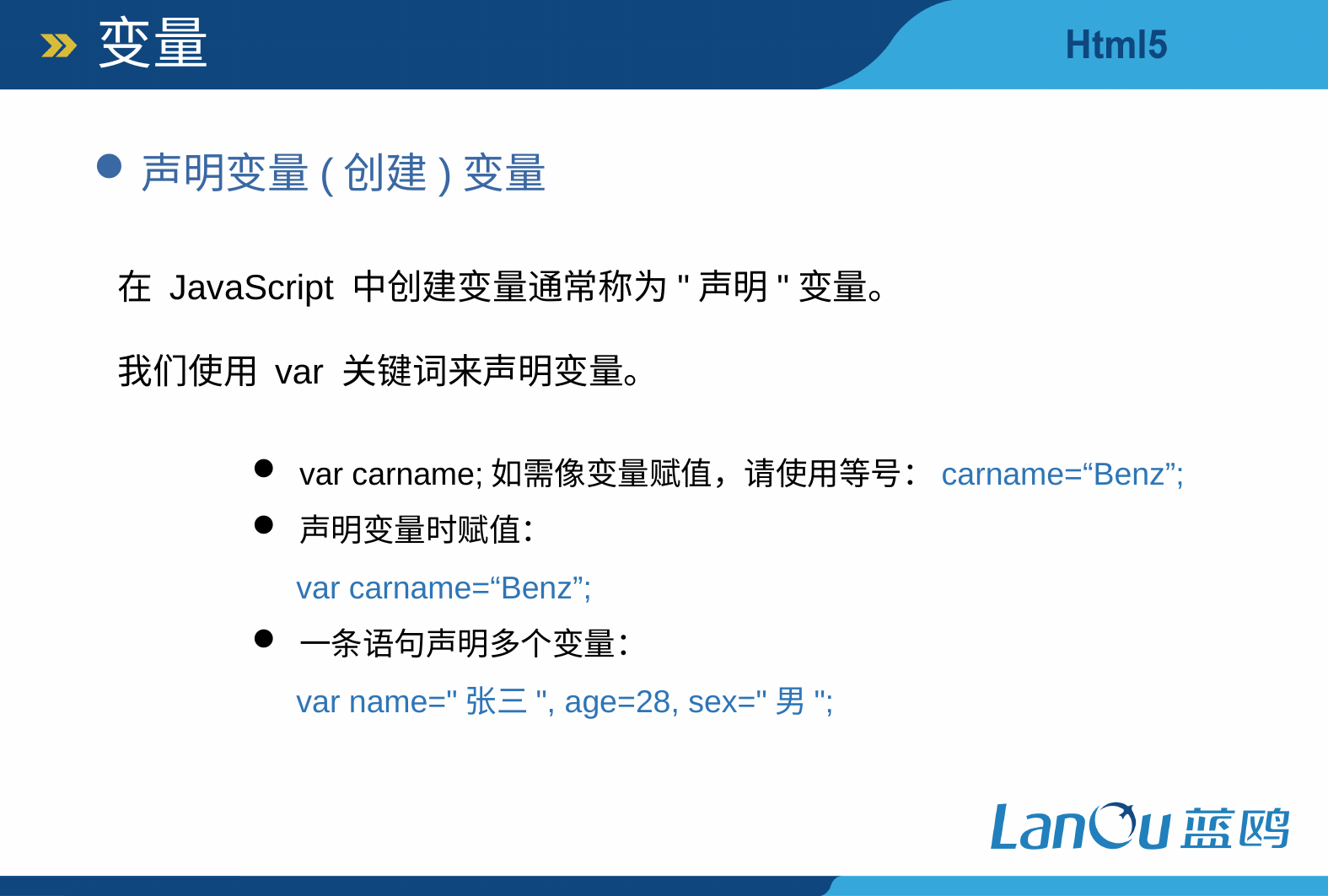

变量
声明变量(创建)变量
在 JavaScript 中创建变量通常称为"声明"变量。
我们使用 var 关键词来声明变量。
var carname;如需像变量赋值，请使用等号：carname=“Benz”;
声明变量时赋值：
     var carname=“Benz”;
一条语句声明多个变量：
     var name="张三", age=28, sex="男";